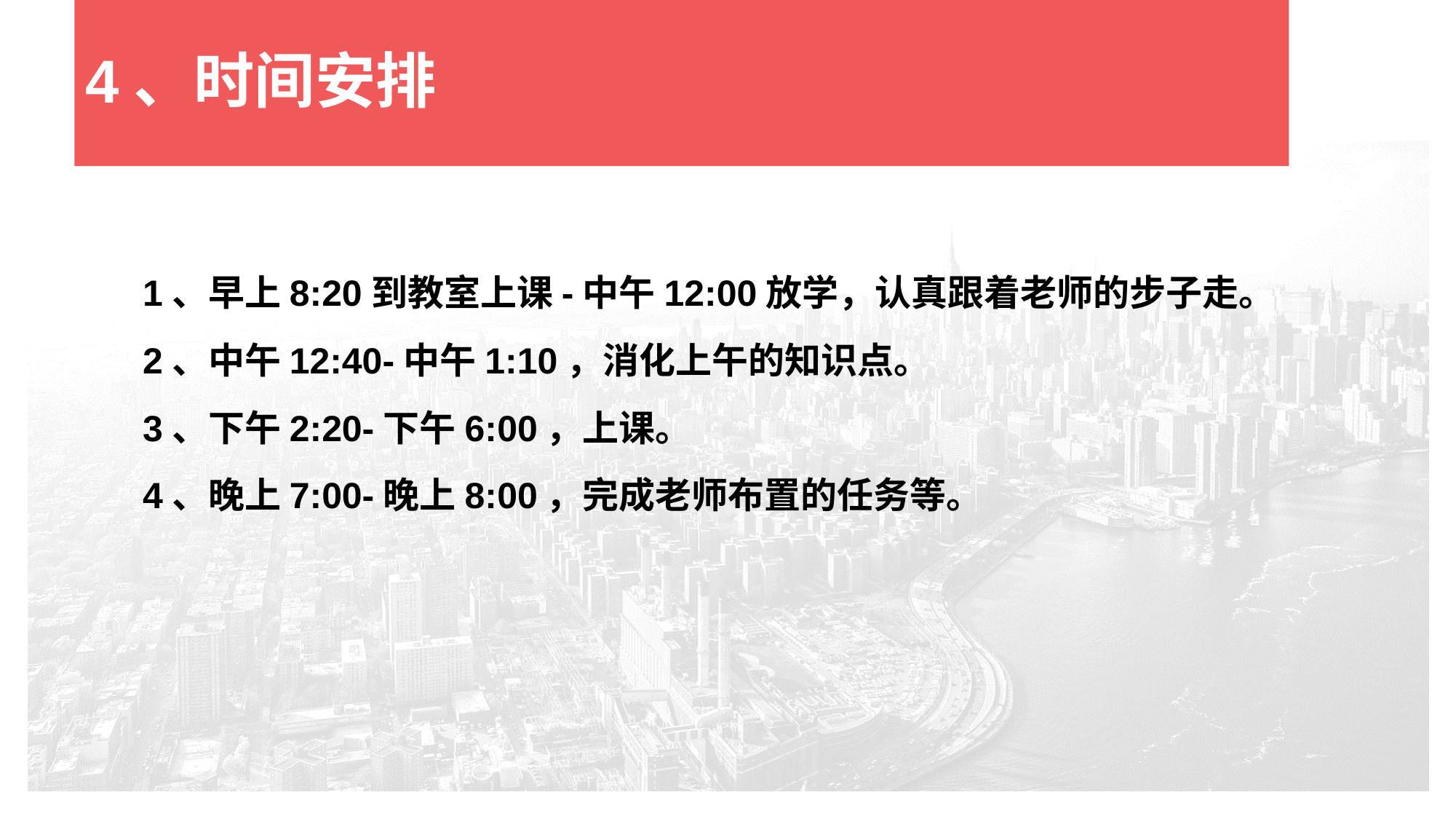

# 4、时间安排
1、早上8:20到教室上课-中午12:00放学，认真跟着老师的步子走。
2、中午12:40-中午1:10，消化上午的知识点。
3、下午2:20-下午6:00，上课。
4、晚上7:00-晚上8:00，完成老师布置的任务等。